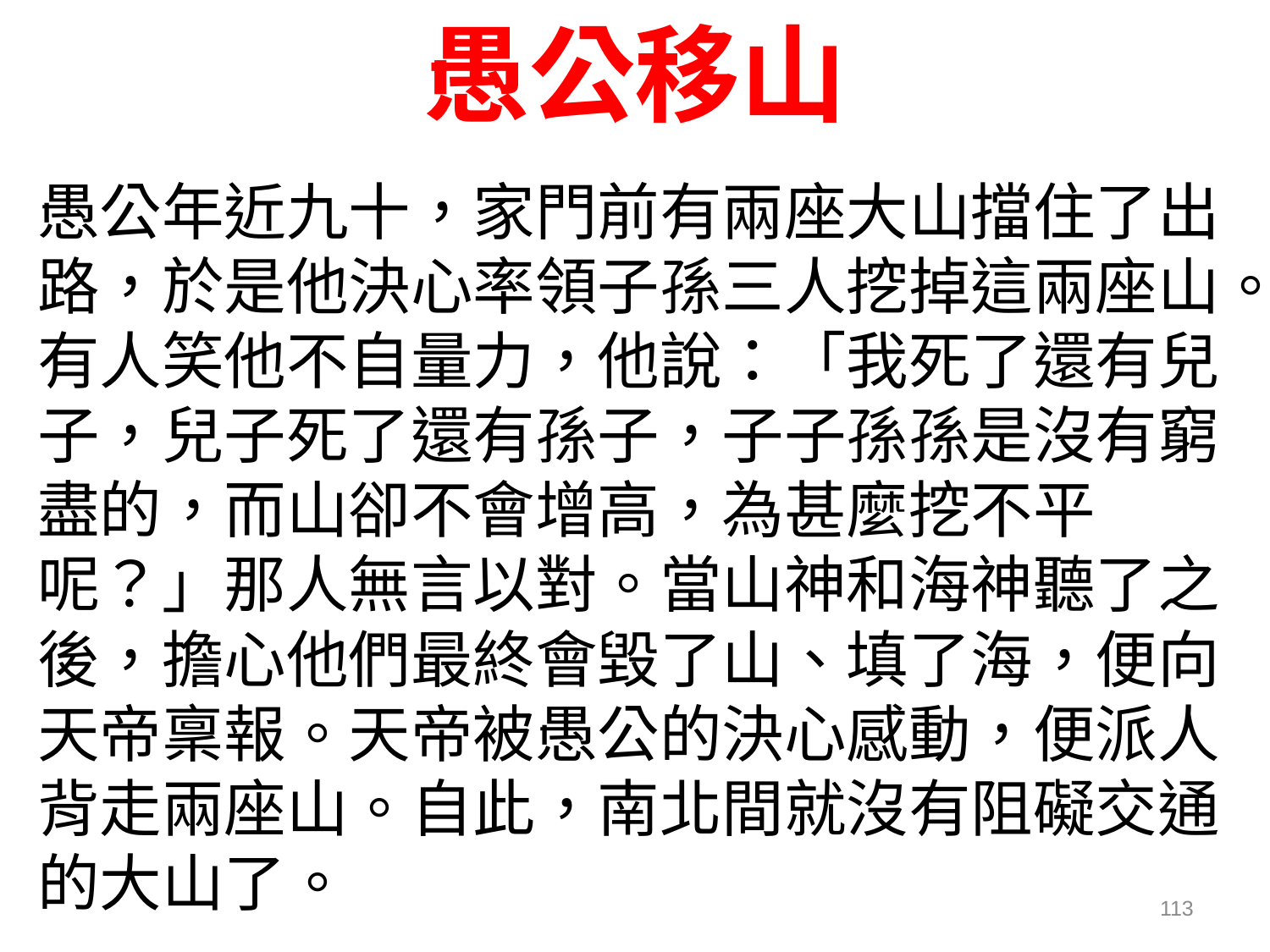

# 愚公移山
愚公年近九十，家門前有兩座大山擋住了出路，於是他決心率領子孫三人挖掉這兩座山。有人笑他不自量力，他說：「我死了還有兒子，兒子死了還有孫子，子子孫孫是沒有窮盡的，而山卻不會增高，為甚麼挖不平呢？」那人無言以對。當山神和海神聽了之後，擔心他們最終會毀了山、填了海，便向天帝稟報。天帝被愚公的決心感動，便派人背走兩座山。自此，南北間就沒有阻礙交通的大山了。
113